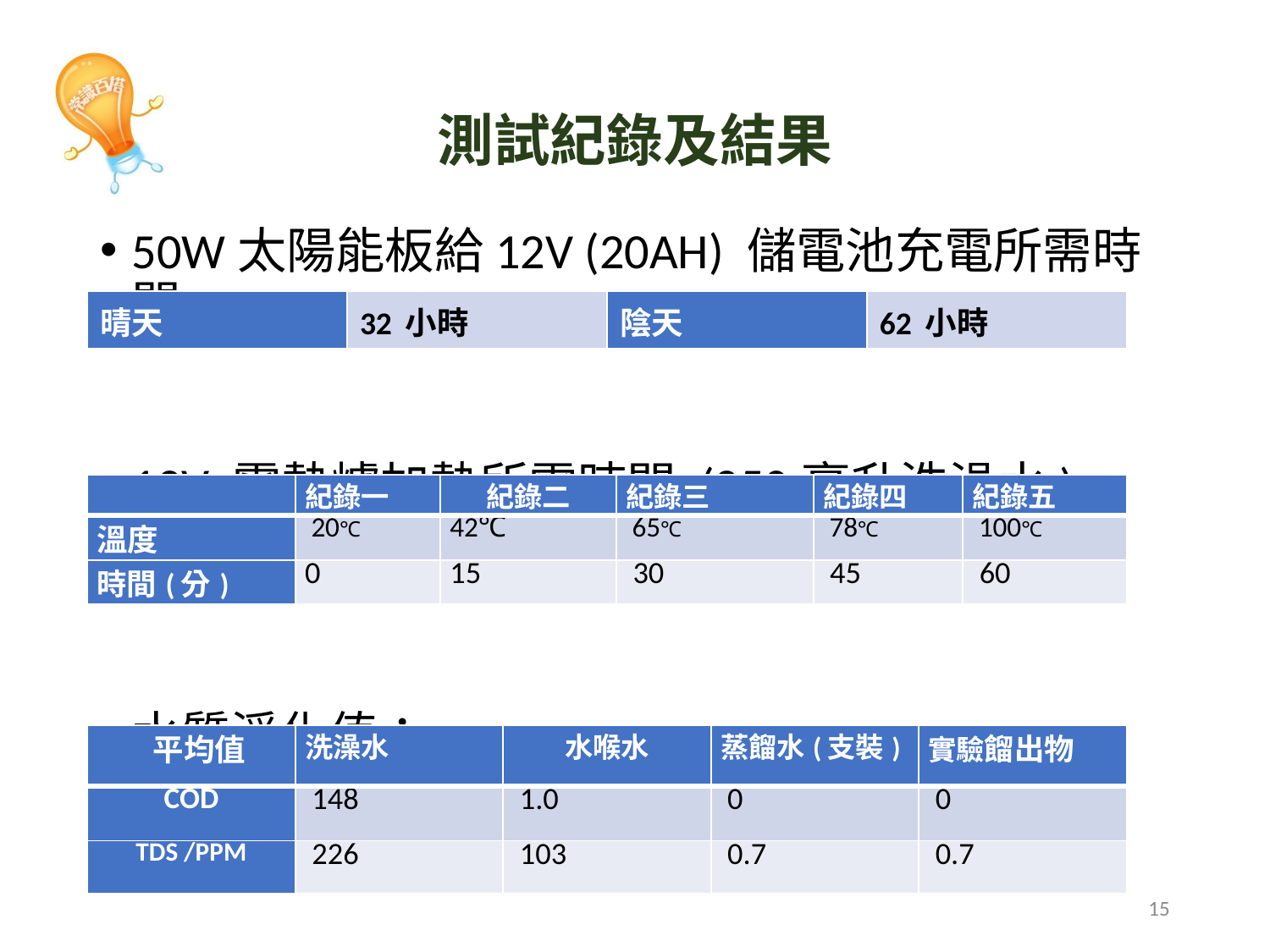

# 測試紀錄及結果
50W太陽能板給12V (20AH) 儲電池充電所需時間

12V 電熱爐加熱所需時間 (250毫升洗澡水)

水質淨化值：

| 晴天 | 32 小時 | 陰天 | 62 小時 |
| --- | --- | --- | --- |
|  | 紀錄一 | 紀錄二 | 紀錄三 | 紀錄四 | 紀錄五 |
| --- | --- | --- | --- | --- | --- |
| 溫度 | 20℃ | 42℃ | 65℃ | 78℃ | 100℃ |
| 時間(分) | 0 | 15 | 30 | 45 | 60 |
| 平均值 | 洗澡水 | 水喉水 | 蒸餾水(支裝) | 實驗餾出物 |
| --- | --- | --- | --- | --- |
| COD | 148 | 1.0 | 0 | 0 |
| TDS /PPM | 226 | 103 | 0.7 | 0.7 |
15